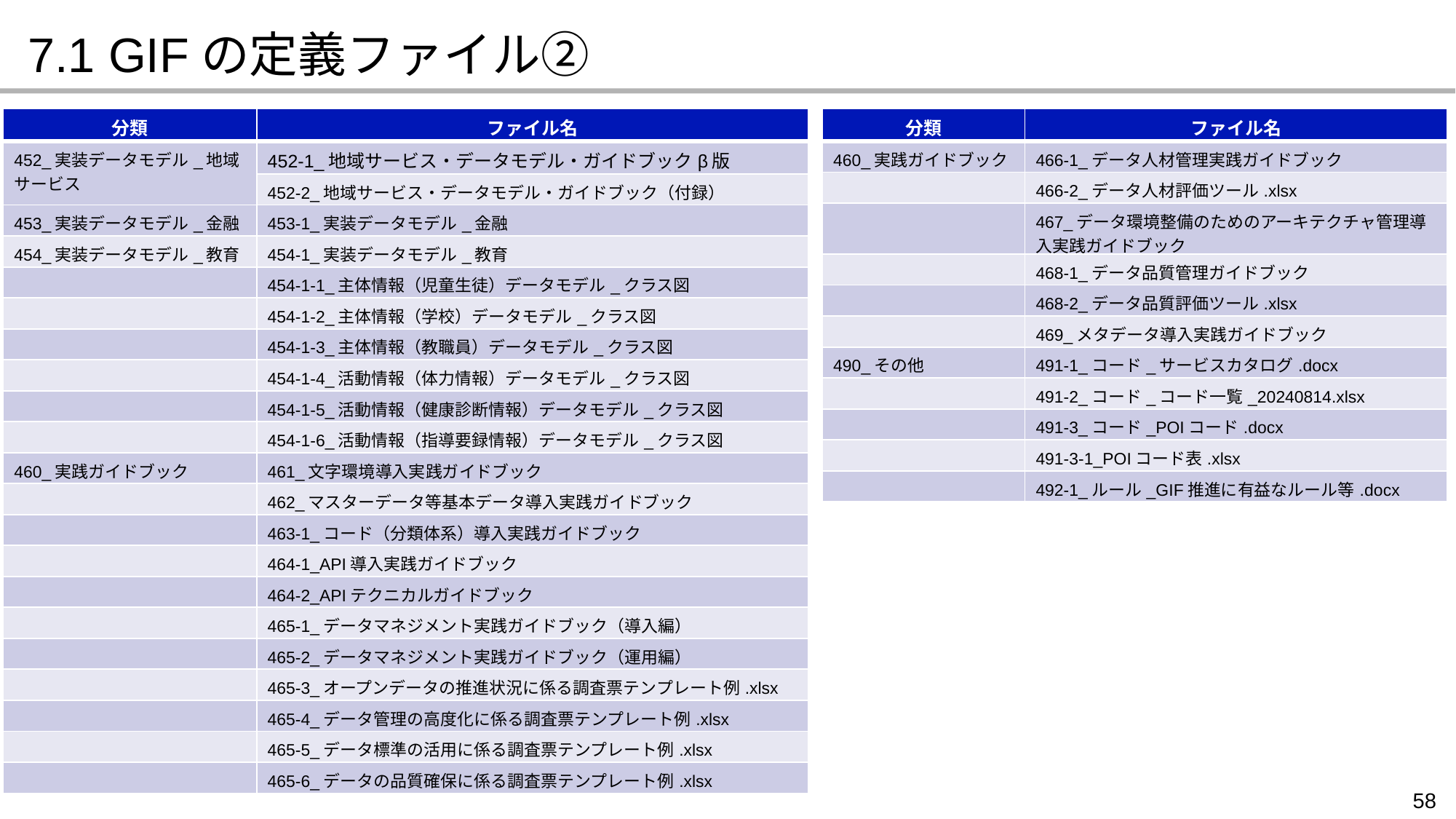

7.1 GIFの定義ファイル②
| 分類 | ファイル名 |
| --- | --- |
| 452\_実装データモデル\_地域サービス | 452-1\_地域サービス・データモデル・ガイドブックβ版 |
|  | 452-2\_地域サービス・データモデル・ガイドブック（付録） |
| 453\_実装データモデル\_金融 | 453-1\_実装データモデル\_金融 |
| 454\_実装データモデル\_教育 | 454-1\_実装データモデル\_教育 |
|  | 454-1-1\_主体情報（児童生徒）データモデル\_クラス図 |
|  | 454-1-2\_主体情報（学校）データモデル\_クラス図 |
|  | 454-1-3\_主体情報（教職員）データモデル\_クラス図 |
|  | 454-1-4\_活動情報（体力情報）データモデル\_クラス図 |
|  | 454-1-5\_活動情報（健康診断情報）データモデル\_クラス図 |
|  | 454-1-6\_活動情報（指導要録情報）データモデル\_クラス図 |
| 460\_実践ガイドブック | 461\_文字環境導入実践ガイドブック |
|  | 462\_マスターデータ等基本データ導入実践ガイドブック |
|  | 463-1\_コード（分類体系）導入実践ガイドブック |
|  | 464-1\_API導入実践ガイドブック |
|  | 464-2\_APIテクニカルガイドブック |
|  | 465-1\_データマネジメント実践ガイドブック（導入編） |
|  | 465-2\_データマネジメント実践ガイドブック（運用編） |
|  | 465-3\_オープンデータの推進状況に係る調査票テンプレート例.xlsx |
|  | 465-4\_データ管理の高度化に係る調査票テンプレート例.xlsx |
|  | 465-5\_データ標準の活用に係る調査票テンプレート例.xlsx |
|  | 465-6\_データの品質確保に係る調査票テンプレート例.xlsx |
| 分類 | ファイル名 |
| --- | --- |
| 460\_実践ガイドブック | 466-1\_データ人材管理実践ガイドブック |
|  | 466-2\_データ人材評価ツール.xlsx |
|  | 467\_データ環境整備のためのアーキテクチャ管理導入実践ガイドブック |
|  | 468-1\_データ品質管理ガイドブック |
|  | 468-2\_データ品質評価ツール.xlsx |
|  | 469\_メタデータ導入実践ガイドブック |
| 490\_その他 | 491-1\_コード\_サービスカタログ.docx |
|  | 491-2\_コード\_コード一覧\_20240814.xlsx |
|  | 491-3\_コード\_POIコード.docx |
|  | 491-3-1\_POIコード表.xlsx |
|  | 492-1\_ルール\_GIF推進に有益なルール等.docx |
58